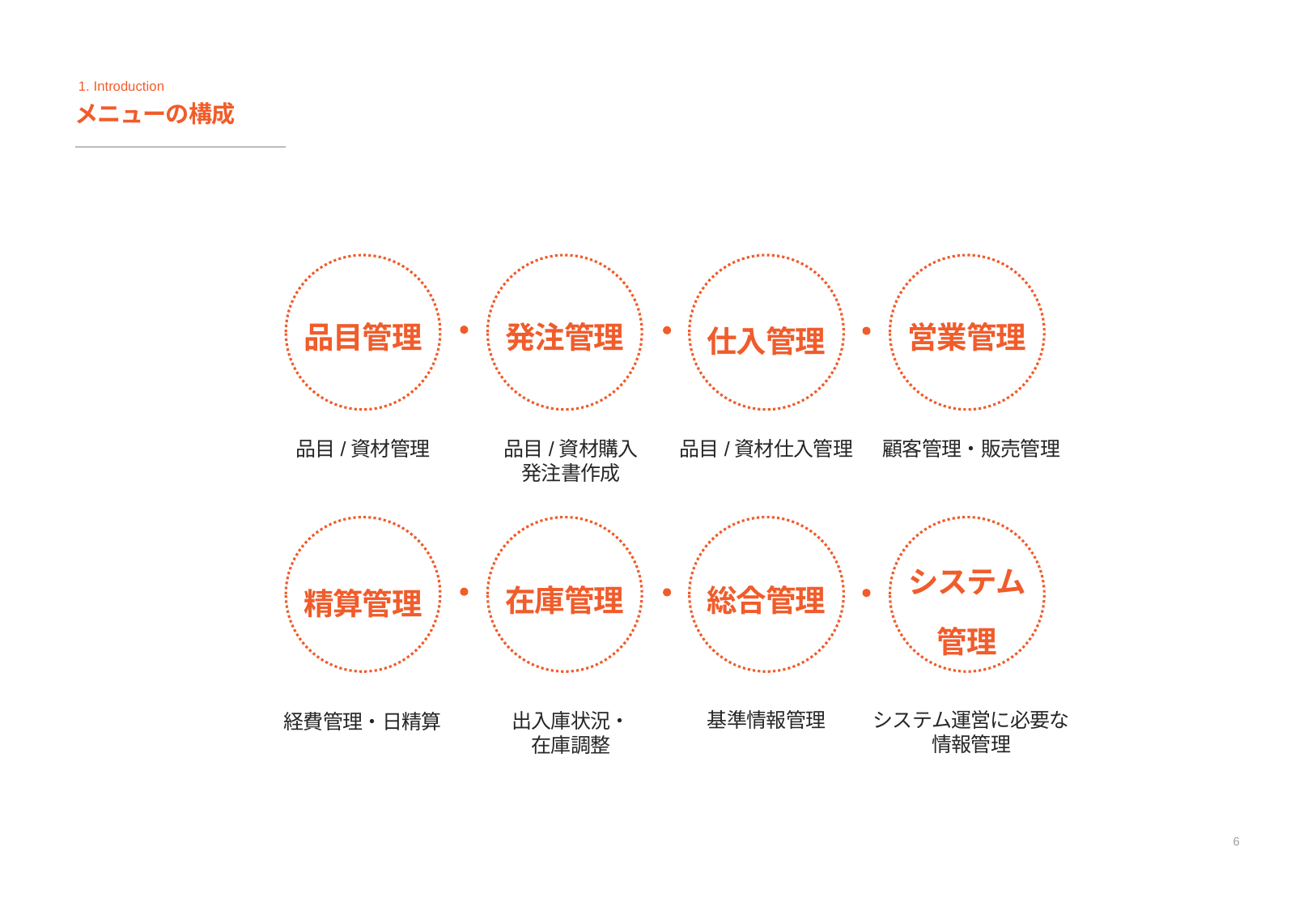

1. Introduction
メニューの構成

営業管理
品目管理
発注管理
仕入管理

品目/資材購入
発注書作成
品目/資材管理
品目/資材仕入管理
顧客管理・販売管理

システム
管理
総合管理
在庫管理
精算管理

システム運営に必要な
情報管理
基準情報管理
出入庫状況・
在庫調整
経費管理・日精算
6